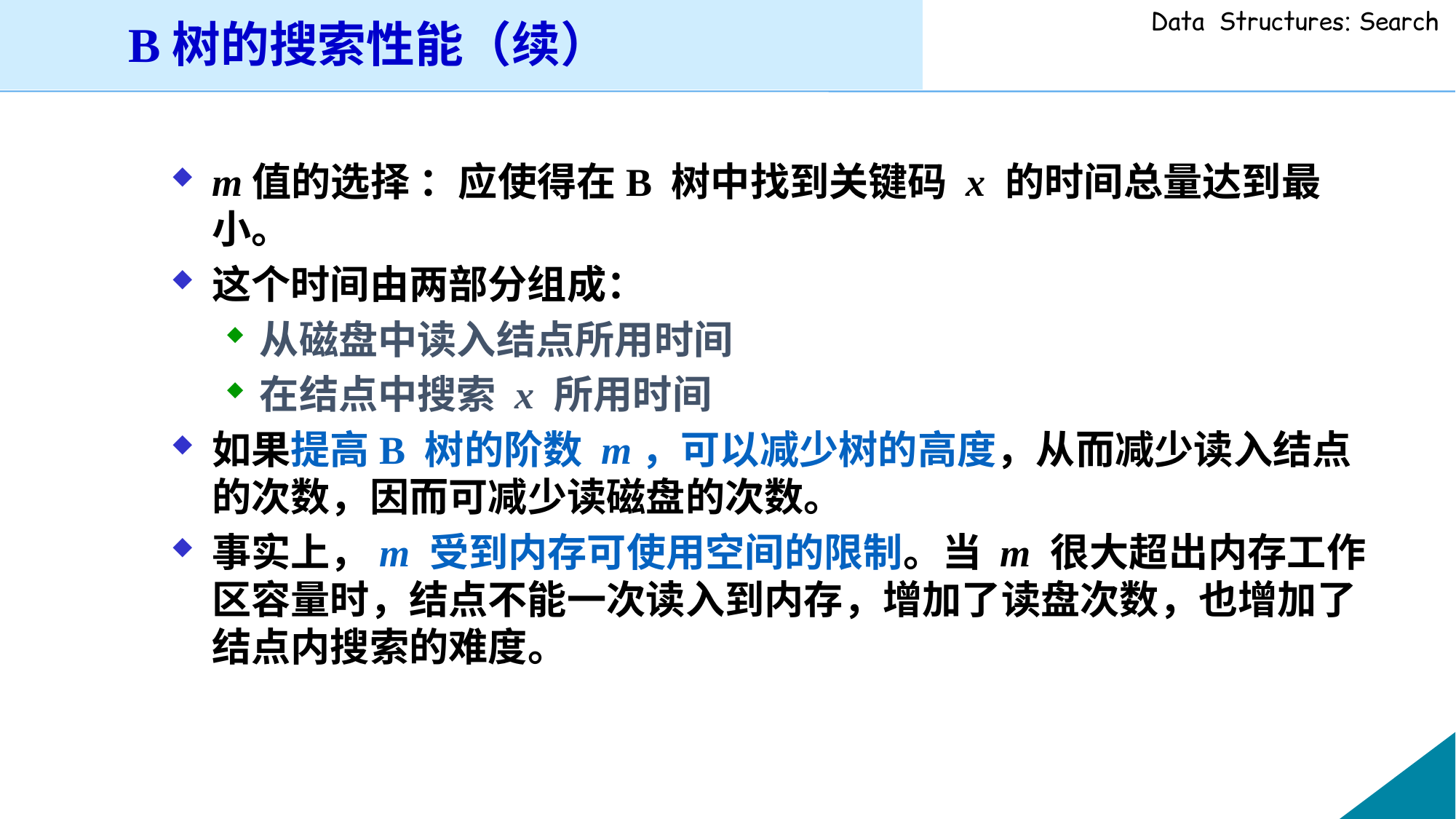

B树的搜索性能（续）
m值的选择 ：应使得在B 树中找到关键码 x 的时间总量达到最小。
这个时间由两部分组成：
从磁盘中读入结点所用时间
在结点中搜索 x 所用时间
如果提高B 树的阶数 m，可以减少树的高度，从而减少读入结点的次数，因而可减少读磁盘的次数。
事实上，m 受到内存可使用空间的限制。当 m 很大超出内存工作区容量时，结点不能一次读入到内存，增加了读盘次数，也增加了结点内搜索的难度。